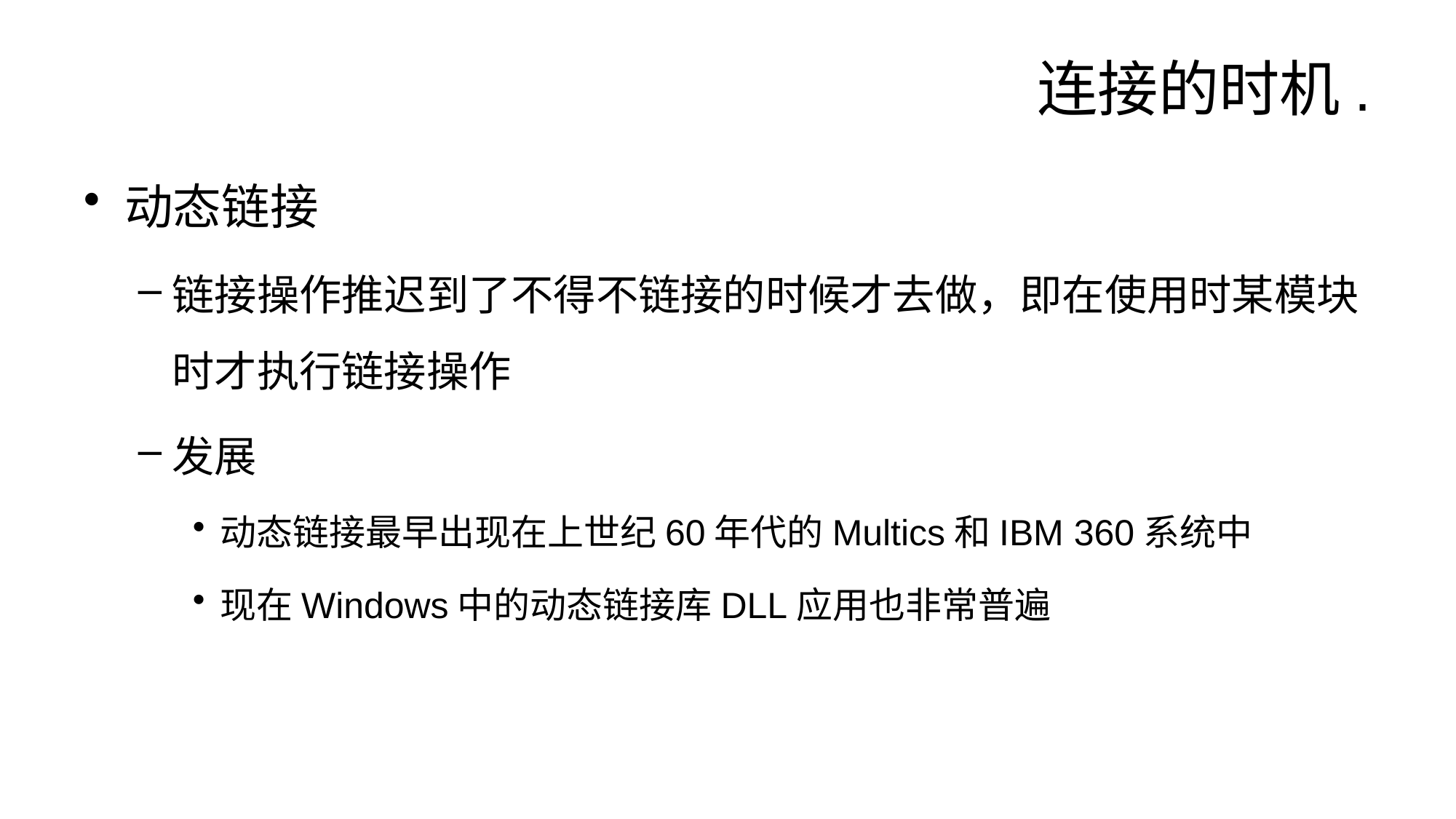

# 连接的时机.
动态链接
链接操作推迟到了不得不链接的时候才去做，即在使用时某模块时才执行链接操作
发展
动态链接最早出现在上世纪60年代的Multics和IBM 360系统中
现在Windows中的动态链接库DLL应用也非常普遍